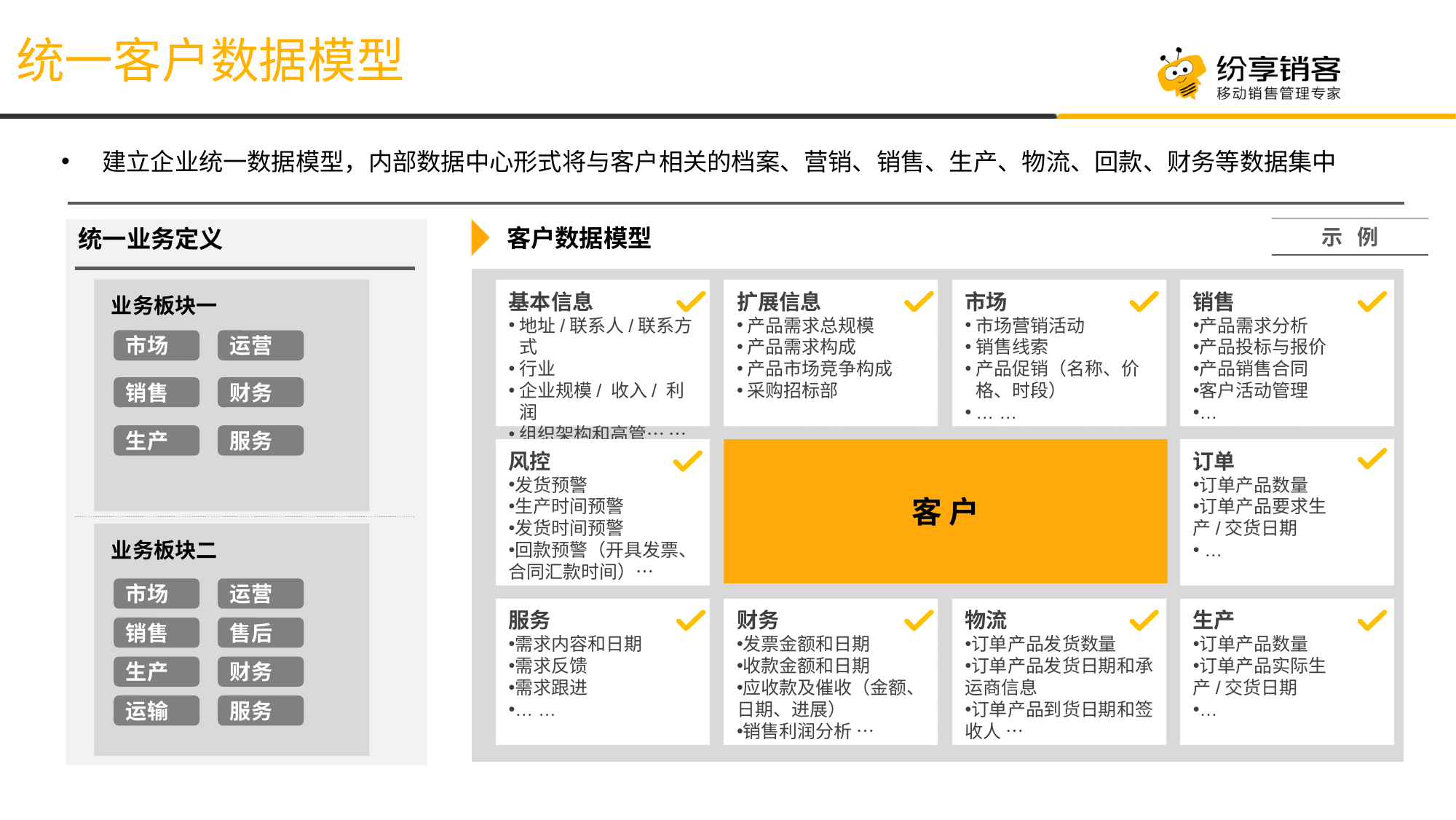

统一客户数据模型
建立企业统一数据模型，内部数据中心形式将与客户相关的档案、营销、销售、生产、物流、回款、财务等数据集中
示   例

统一业务定义
客户数据模型

业务板块一
基本信息
地址/联系人/联系方式
行业
企业规模/ 收入/ 利润
组织架构和高管… …
扩展信息
产品需求总规模
产品需求构成
产品市场竞争构成
采购招标部

市场
市场营销活动
销售线索
产品促销（名称、价格、时段）
… …

销售
产品需求分析
产品投标与报价
产品销售合同
客户活动管理
…

市场
运营
销售
财务
生产
服务
风控
发货预警
生产时间预警
发货时间预警
回款预警（开具发票、合同汇款时间）…
订单
订单产品数量
订单产品要求生
产/交货日期
 …
客 户

业务板块二
市场
运营
服务
需求内容和日期
需求反馈
需求跟进
… …

财务
发票金额和日期
收款金额和日期
应收款及催收（金额、日期、进展）
销售利润分析 …

物流
订单产品发货数量
订单产品发货日期和承运商信息
订单产品到货日期和签收人 …
生产
订单产品数量
订单产品实际生
产/交货日期
…

销售
售后
生产
财务
运输
服务